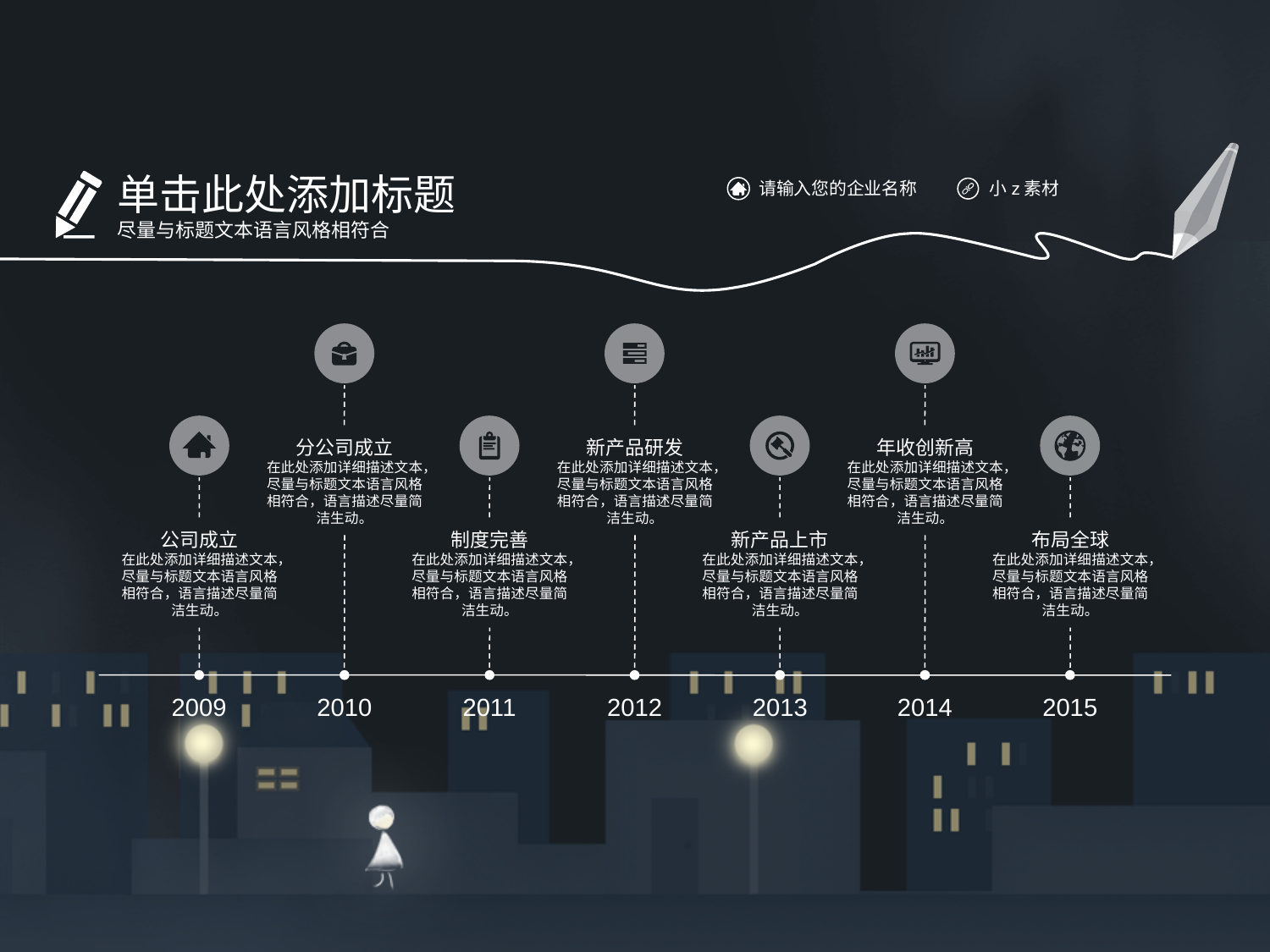

单击此处添加标题
尽量与标题文本语言风格相符合
请输入您的企业名称

小z素材

分公司成立
在此处添加详细描述文本，尽量与标题文本语言风格相符合，语言描述尽量简洁生动。
新产品研发
在此处添加详细描述文本，尽量与标题文本语言风格相符合，语言描述尽量简洁生动。
年收创新高
在此处添加详细描述文本，尽量与标题文本语言风格相符合，语言描述尽量简洁生动。

公司成立
在此处添加详细描述文本，尽量与标题文本语言风格相符合，语言描述尽量简洁生动。
制度完善
在此处添加详细描述文本，尽量与标题文本语言风格相符合，语言描述尽量简洁生动。
新产品上市
在此处添加详细描述文本，尽量与标题文本语言风格相符合，语言描述尽量简洁生动。
布局全球
在此处添加详细描述文本，尽量与标题文本语言风格相符合，语言描述尽量简洁生动。

2009
2010
2011
2012
2013
2014
2015